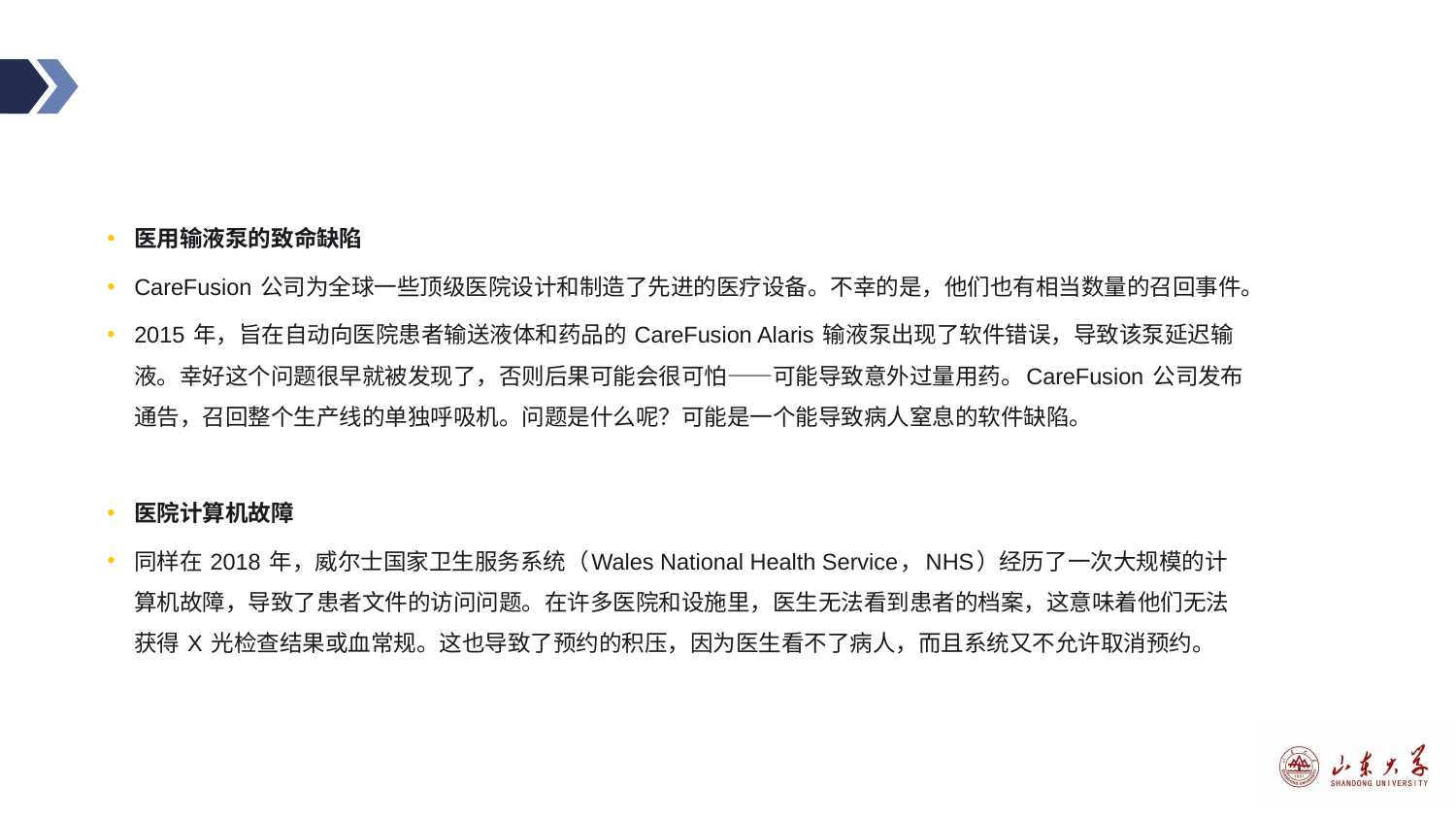

#
医用输液泵的致命缺陷
CareFusion 公司为全球一些顶级医院设计和制造了先进的医疗设备。不幸的是，他们也有相当数量的召回事件。
2015 年，旨在自动向医院患者输送液体和药品的 CareFusion Alaris 输液泵出现了软件错误，导致该泵延迟输液。幸好这个问题很早就被发现了，否则后果可能会很可怕——可能导致意外过量用药。CareFusion 公司发布通告，召回整个生产线的单独呼吸机。问题是什么呢？可能是一个能导致病人窒息的软件缺陷。

医院计算机故障
同样在 2018 年，威尔士国家卫生服务系统（Wales National Health Service，NHS）经历了一次大规模的计算机故障，导致了患者文件的访问问题。在许多医院和设施里，医生无法看到患者的档案，这意味着他们无法获得 X 光检查结果或血常规。这也导致了预约的积压，因为医生看不了病人，而且系统又不允许取消预约。